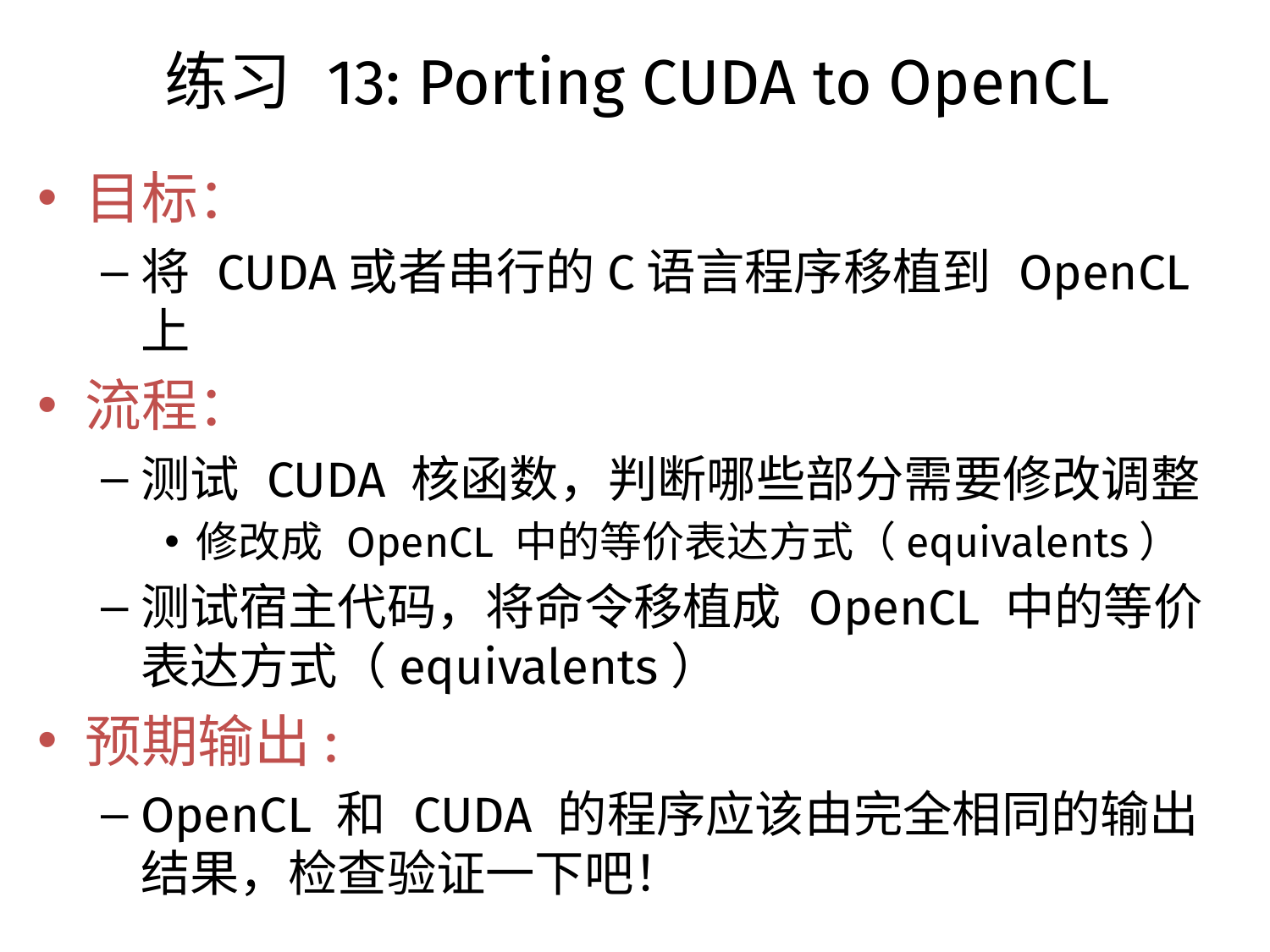

练习 13: Porting CUDA to OpenCL
目标：
将 CUDA或者串行的C语言程序移植到 OpenCL 上
流程：
测试 CUDA 核函数，判断哪些部分需要修改调整
修改成 OpenCL 中的等价表达方式（equivalents）
测试宿主代码，将命令移植成 OpenCL 中的等价表达方式（equivalents）
预期输出:
OpenCL 和 CUDA 的程序应该由完全相同的输出结果，检查验证一下吧！